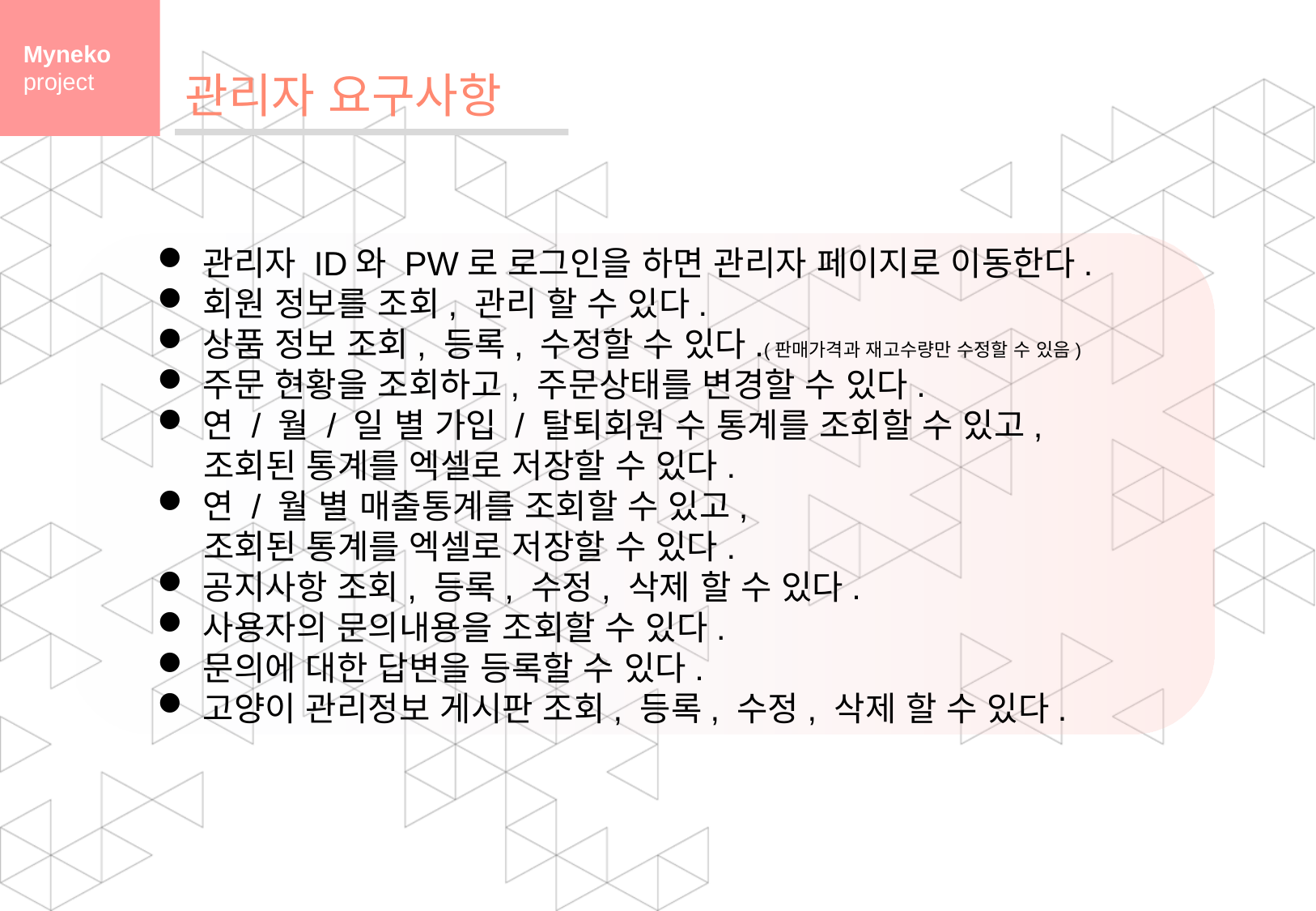

Myneko
project
관리자 요구사항

관리자 ID와 PW로 로그인을 하면 관리자 페이지로 이동한다.
회원 정보를 조회, 관리 할 수 있다.
상품 정보 조회, 등록, 수정할 수 있다.(판매가격과 재고수량만 수정할 수 있음)
주문 현황을 조회하고, 주문상태를 변경할 수 있다.
연 / 월 / 일 별 가입 / 탈퇴회원 수 통계를 조회할 수 있고,
    조회된 통계를 엑셀로 저장할 수 있다.
연 / 월 별 매출통계를 조회할 수 있고,
    조회된 통계를 엑셀로 저장할 수 있다.
공지사항 조회, 등록, 수정, 삭제 할 수 있다.
사용자의 문의내용을 조회할 수 있다.
문의에 대한 답변을 등록할 수 있다.
고양이 관리정보 게시판 조회, 등록, 수정, 삭제 할 수 있다.